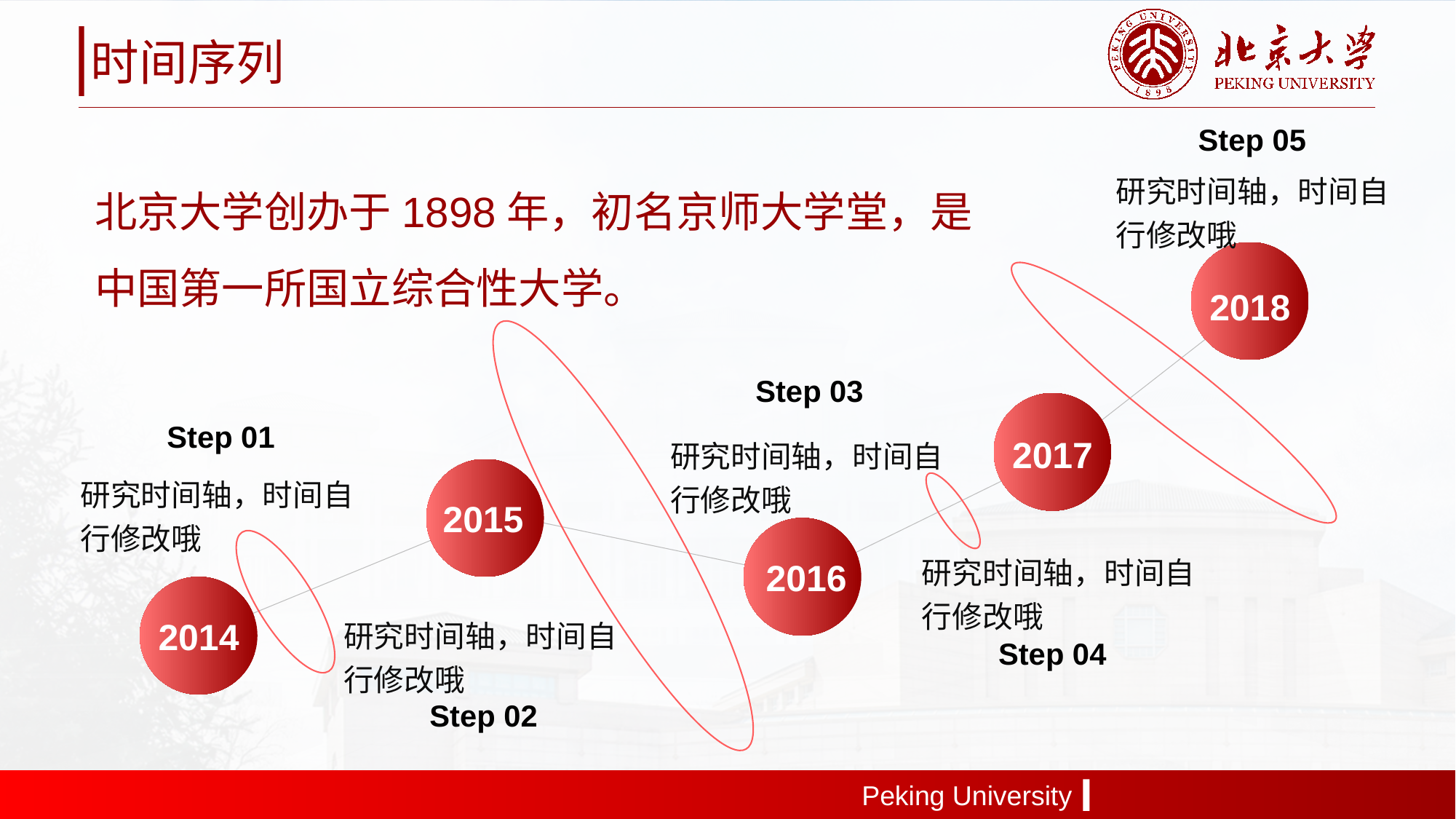

时间序列

Step 05
北京大学创办于1898年，初名京师大学堂，是中国第一所国立综合性大学。
研究时间轴，时间自行修改哦

2018

Step 03
Step 01
研究时间轴，时间自行修改哦
2017
研究时间轴，时间自行修改哦

2015

研究时间轴，时间自行修改哦
2016

研究时间轴，时间自行修改哦
2014
Step 04
Step 02